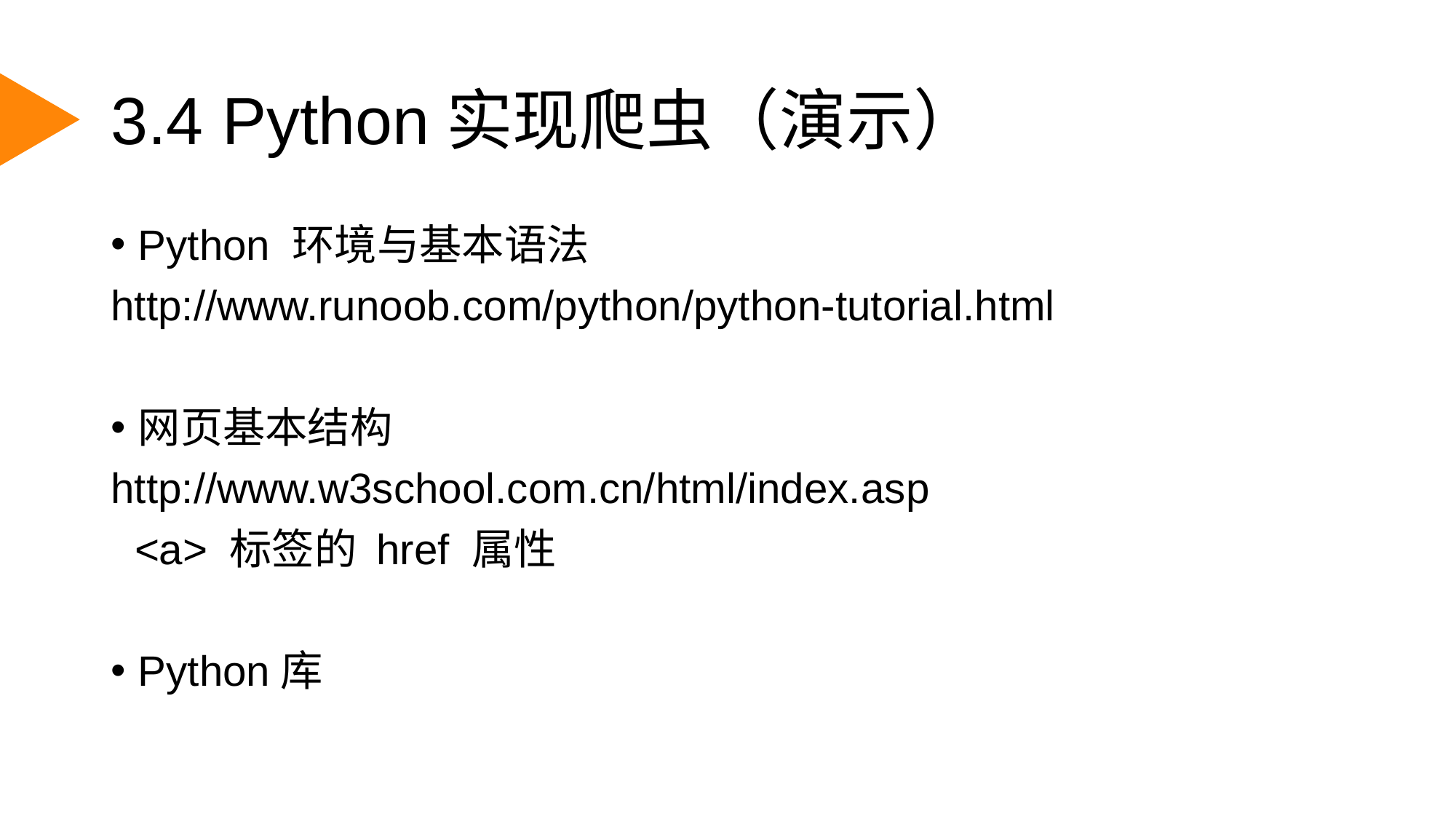

# 3.4 Python实现爬虫（演示）

Python 环境与基本语法
http://www.runoob.com/python/python-tutorial.html

网页基本结构
http://www.w3school.com.cn/html/index.asp
  <a> 标签的 href 属性

Python库